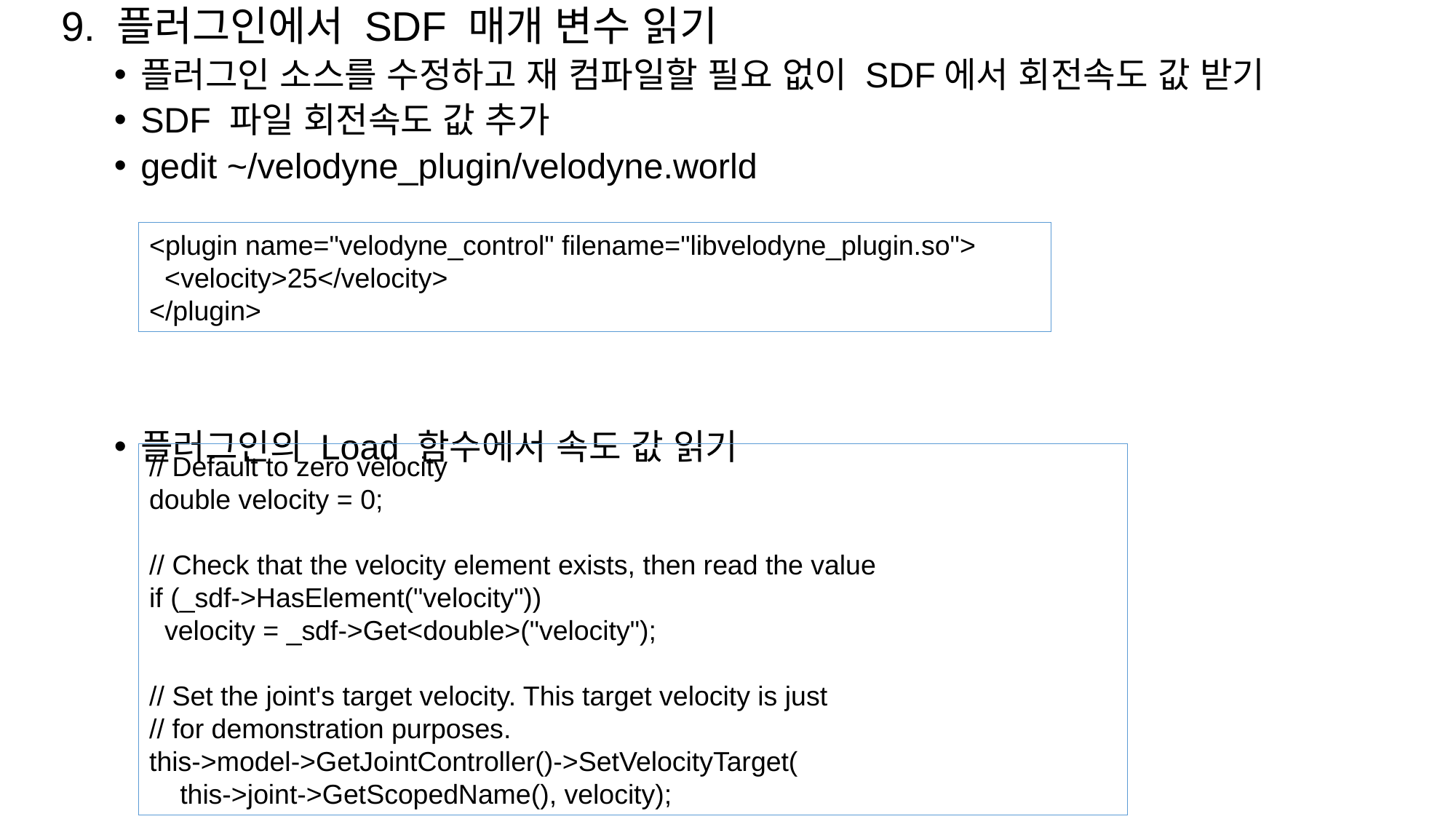

9. 플러그인에서 SDF 매개 변수 읽기
플러그인 소스를 수정하고 재 컴파일할 필요 없이 SDF에서 회전속도 값 받기
SDF 파일 회전속도 값 추가
gedit ~/velodyne_plugin/velodyne.world

플러그인의 Load 함수에서 속도 값 읽기

<plugin name="velodyne_control" filename="libvelodyne_plugin.so">
  <velocity>25</velocity>
</plugin>
// Default to zero velocity
double velocity = 0;

// Check that the velocity element exists, then read the value
if (_sdf->HasElement("velocity"))
  velocity = _sdf->Get<double>("velocity");

// Set the joint's target velocity. This target velocity is just
// for demonstration purposes.
this->model->GetJointController()->SetVelocityTarget(
    this->joint->GetScopedName(), velocity);